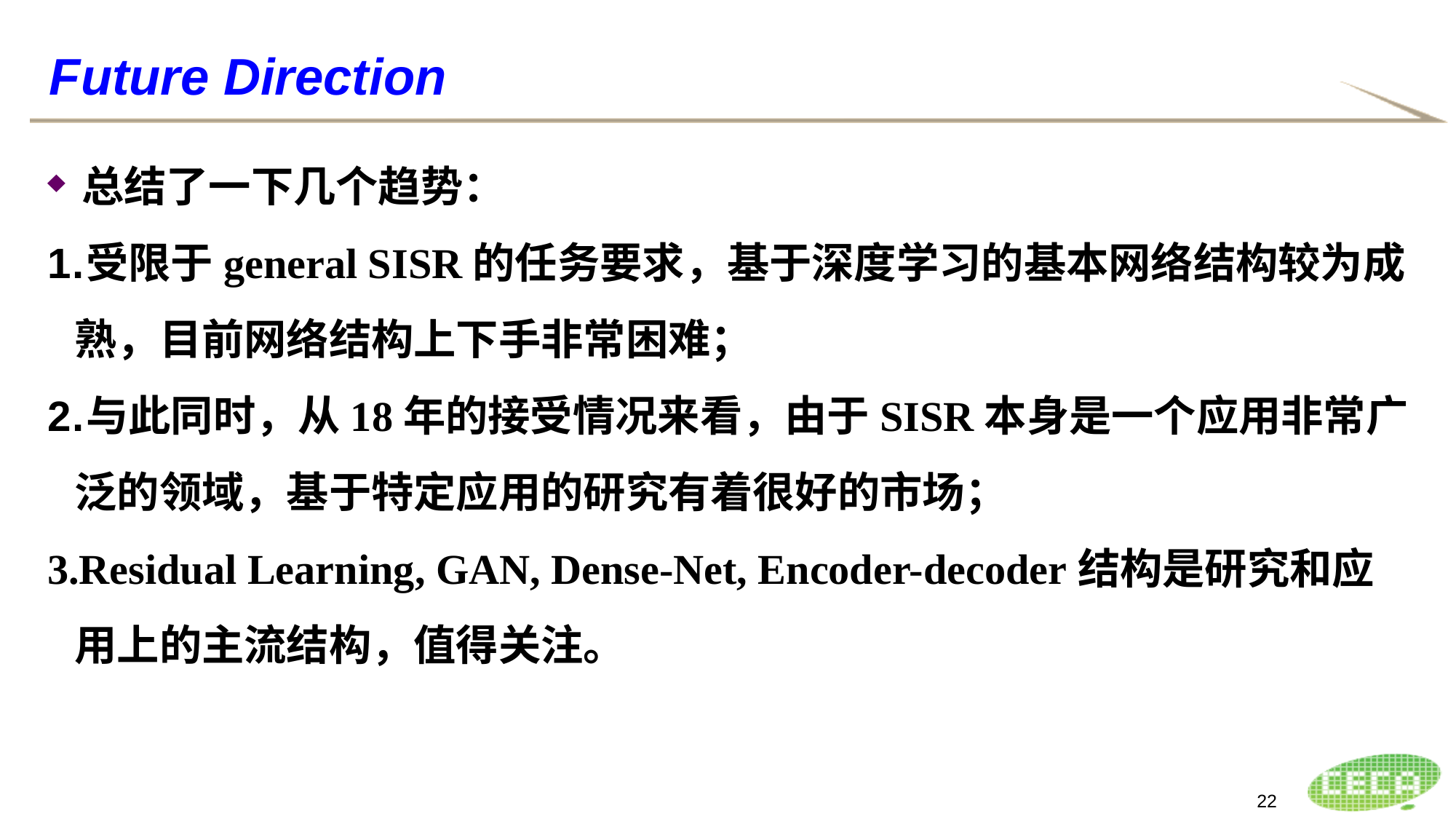

# Future Direction
总结了一下几个趋势：
受限于general SISR的任务要求，基于深度学习的基本网络结构较为成熟，目前网络结构上下手非常困难；
与此同时，从18年的接受情况来看，由于SISR本身是一个应用非常广泛的领域，基于特定应用的研究有着很好的市场；
Residual Learning, GAN, Dense-Net, Encoder-decoder结构是研究和应用上的主流结构，值得关注。